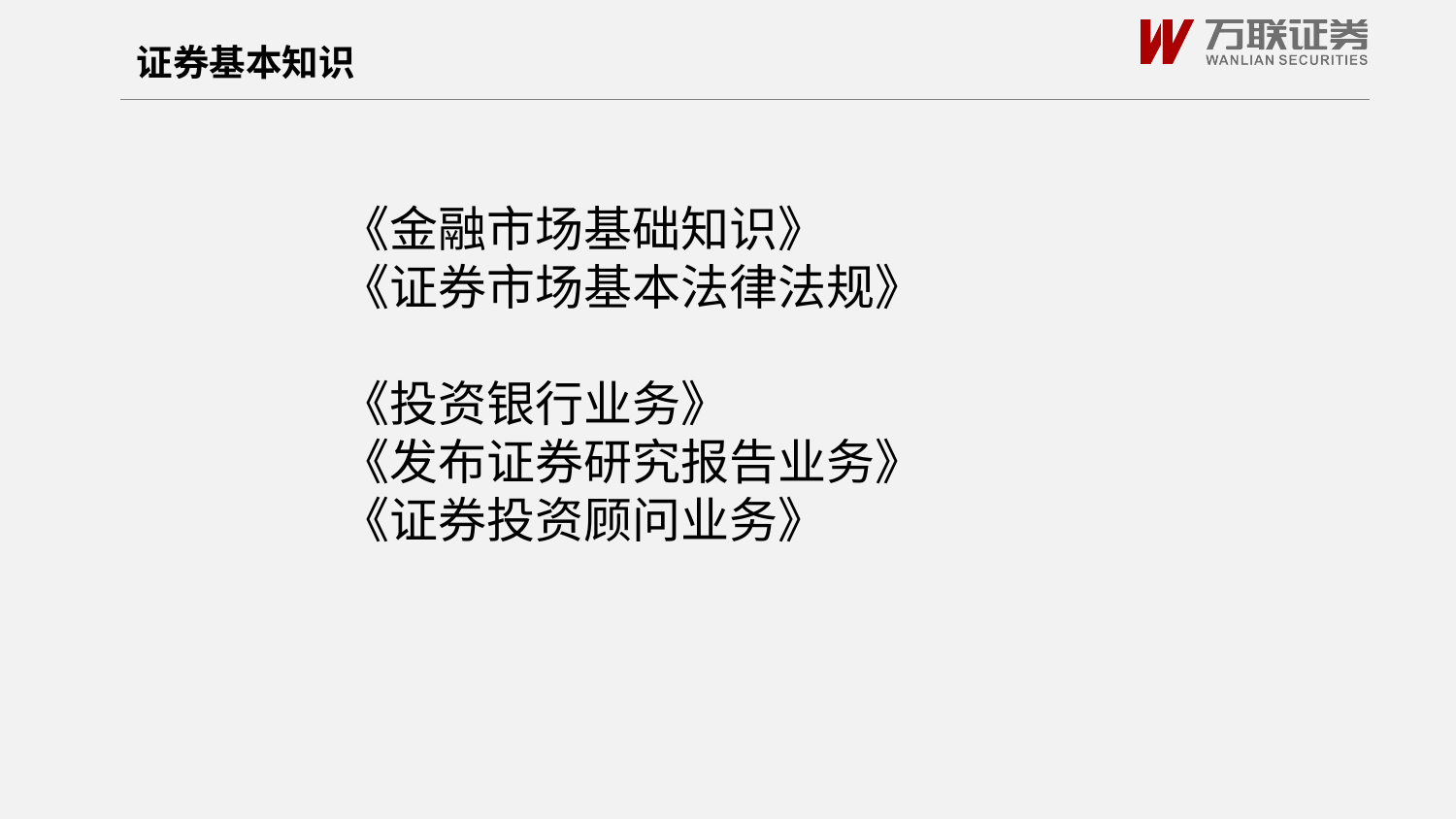

证券基本知识
《金融市场基础知识》
《证券市场基本法律法规》

《投资银行业务》
《发布证券研究报告业务》
《证券投资顾问业务》